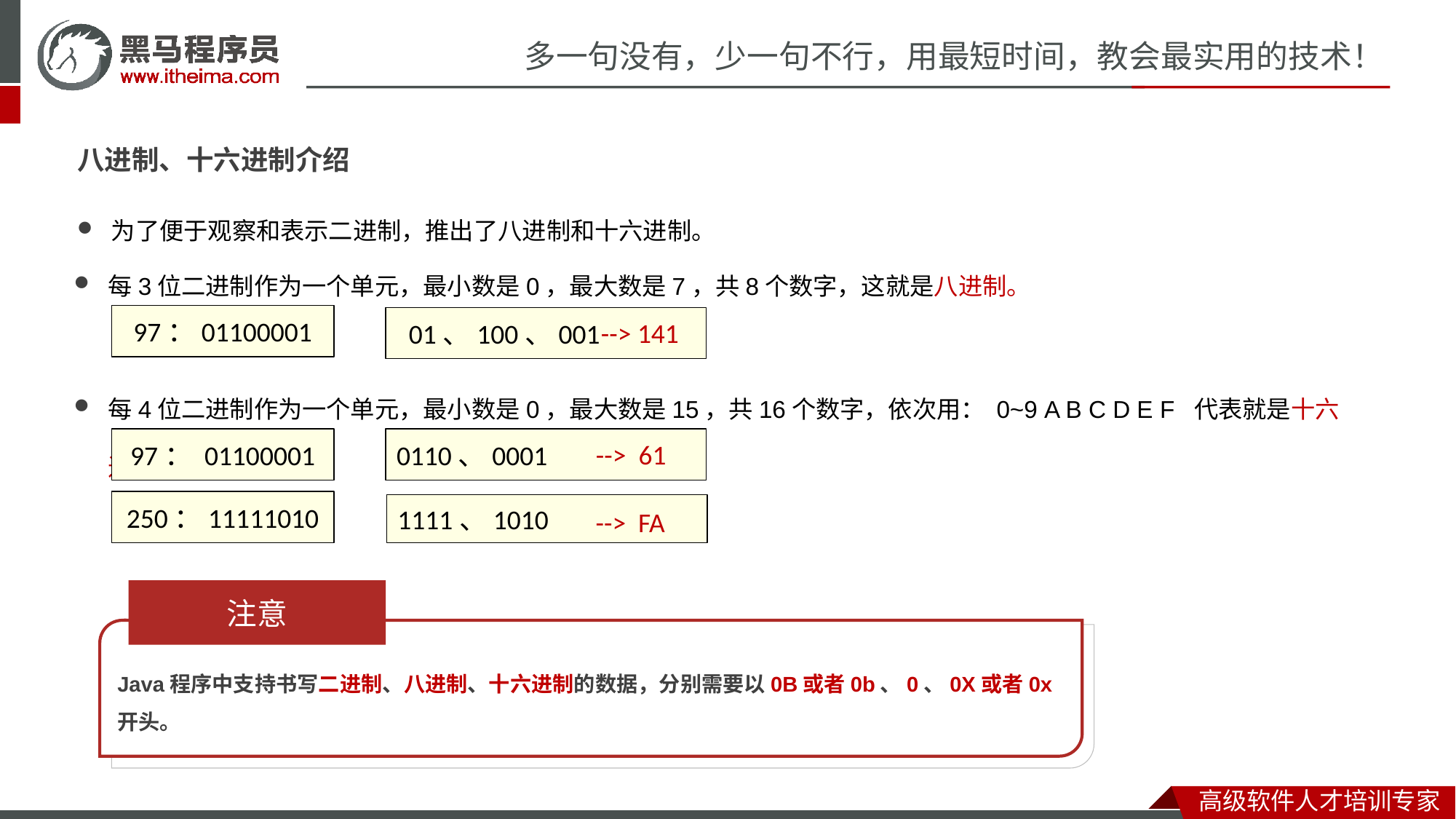

八进制、十六进制介绍
为了便于观察和表示二进制，推出了八进制和十六进制。
每3位二进制作为一个单元，最小数是0，最大数是7，共8个数字，这就是八进制。
97：01100001
  01、100、001
--> 141
每4位二进制作为一个单元，最小数是0，最大数是15，共16个数字，依次用： 0~9 A B C D E F  代表就是十六进制。
97： 01100001
0110、0001
-->  61
250：11111010
1111、1010
-->  FA
注意

Java程序中支持书写二进制、八进制、十六进制的数据，分别需要以0B或者0b、0、0X或者0x开头。